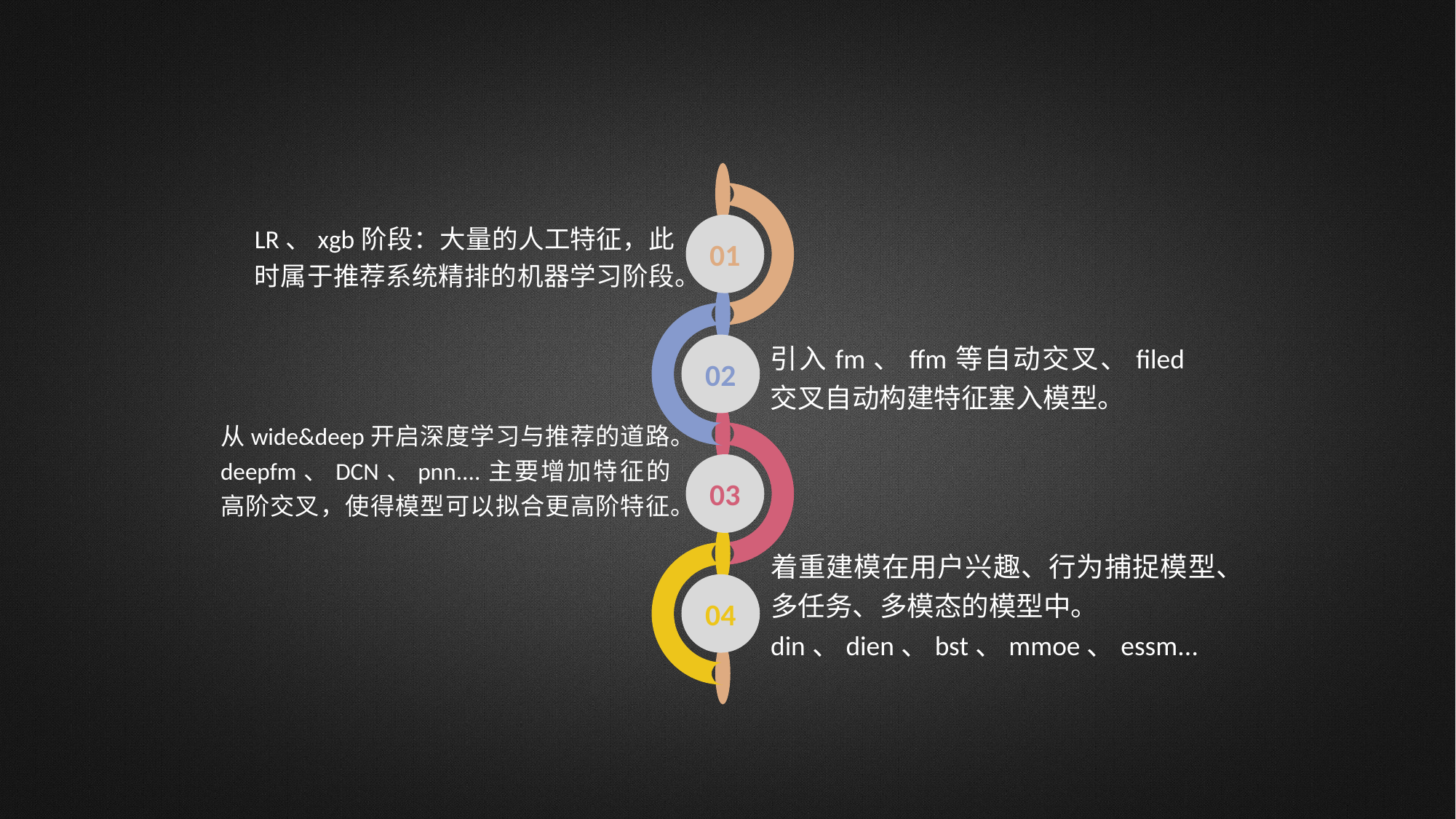

LR、xgb阶段：大量的人工特征，此时属于推荐系统精排的机器学习阶段。
01

引入fm、ffm等自动交叉、filed交叉自动构建特征塞入模型。
02

从wide&deep开启深度学习与推荐的道路。deepfm、DCN、pnn....主要增加特征的高阶交叉，使得模型可以拟合更高阶特征。

03

着重建模在用户兴趣、行为捕捉模型、多任务、多模态的模型中。
din、dien、bst、mmoe、essm...

04